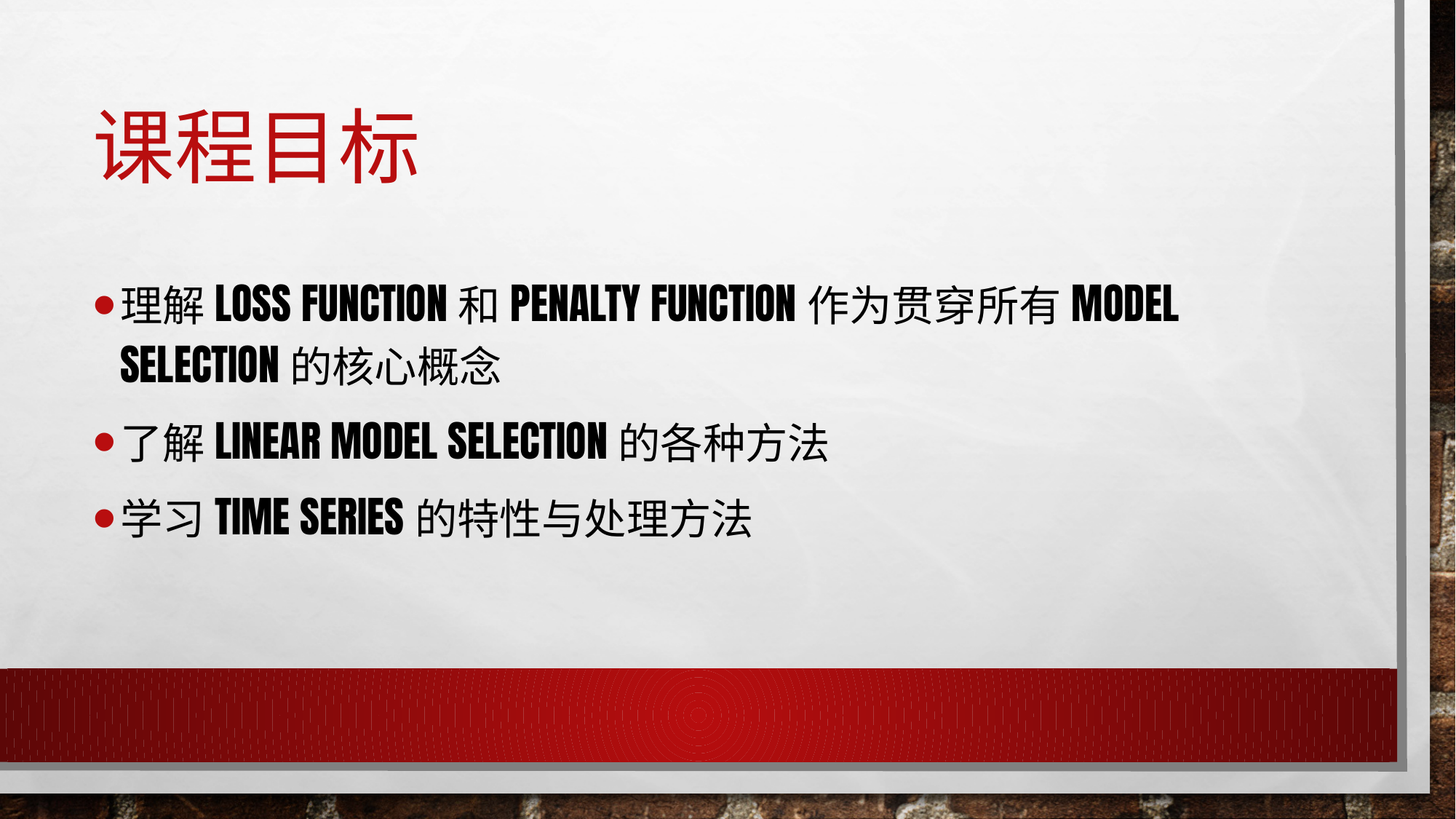

# 课程目标
理解LOSS Function和Penalty Function作为贯穿所有MODEL SELECTION的核心概念
了解LINEAR MODEL SELECTION的各种方法
学习TIME SERIES的特性与处理方法